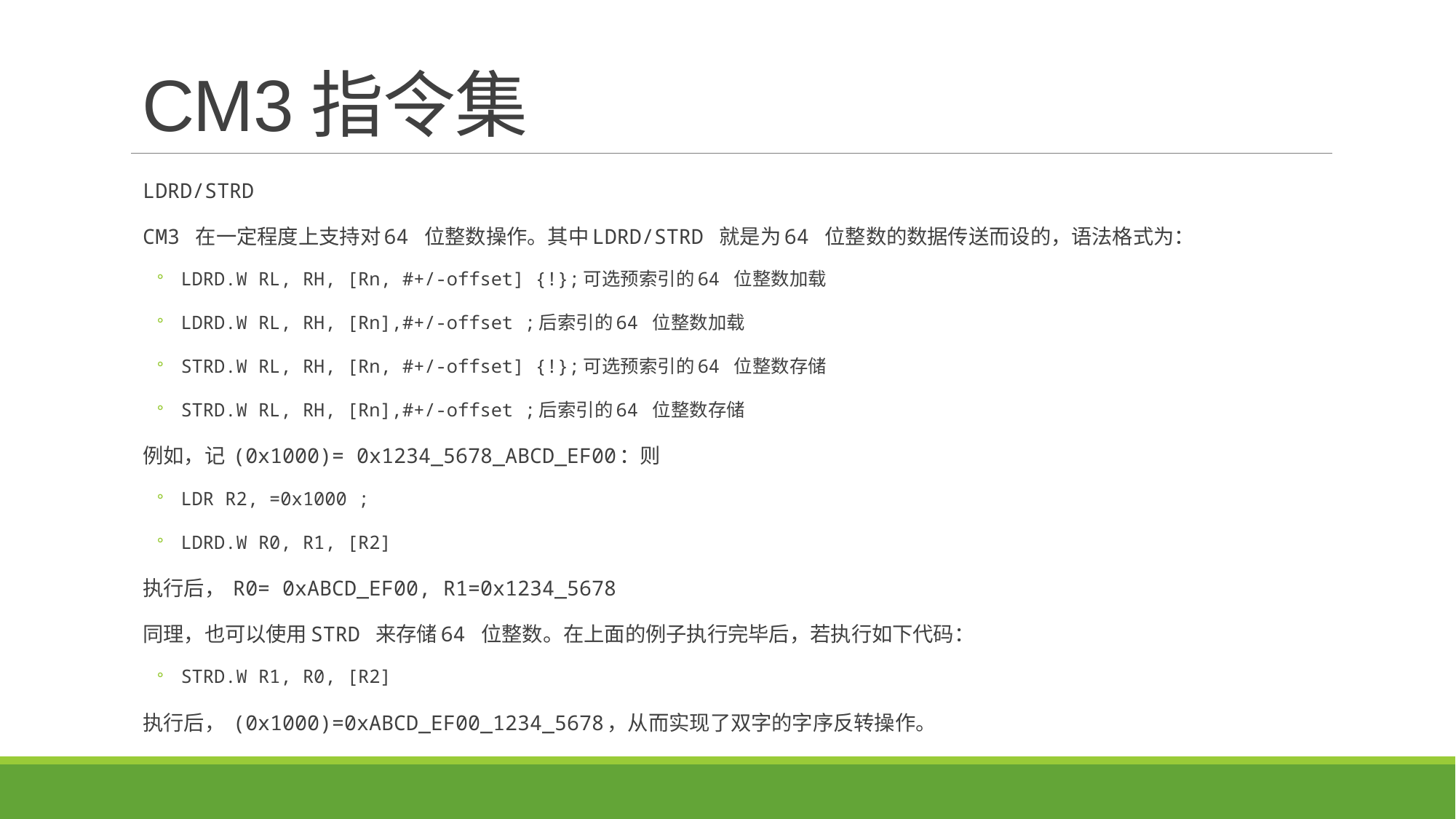

# CM3指令集
LDRD/STRD
CM3 在一定程度上支持对64 位整数操作。其中LDRD/STRD 就是为64 位整数的数据传送而设的，语法格式为：
LDRD.W RL, RH, [Rn, #+/-offset] {!};可选预索引的64 位整数加载
LDRD.W RL, RH, [Rn],#+/-offset ;后索引的64 位整数加载
STRD.W RL, RH, [Rn, #+/-offset] {!};可选预索引的64 位整数存储
STRD.W RL, RH, [Rn],#+/-offset ;后索引的64 位整数存储
例如，记 (0x1000)= 0x1234_5678_ABCD_EF00：则
LDR R2, =0x1000 ;
LDRD.W R0, R1, [R2]
执行后， R0= 0xABCD_EF00, R1=0x1234_5678
同理，也可以使用STRD 来存储64 位整数。在上面的例子执行完毕后，若执行如下代码：
STRD.W R1, R0, [R2]
执行后， (0x1000)=0xABCD_EF00_1234_5678，从而实现了双字的字序反转操作。